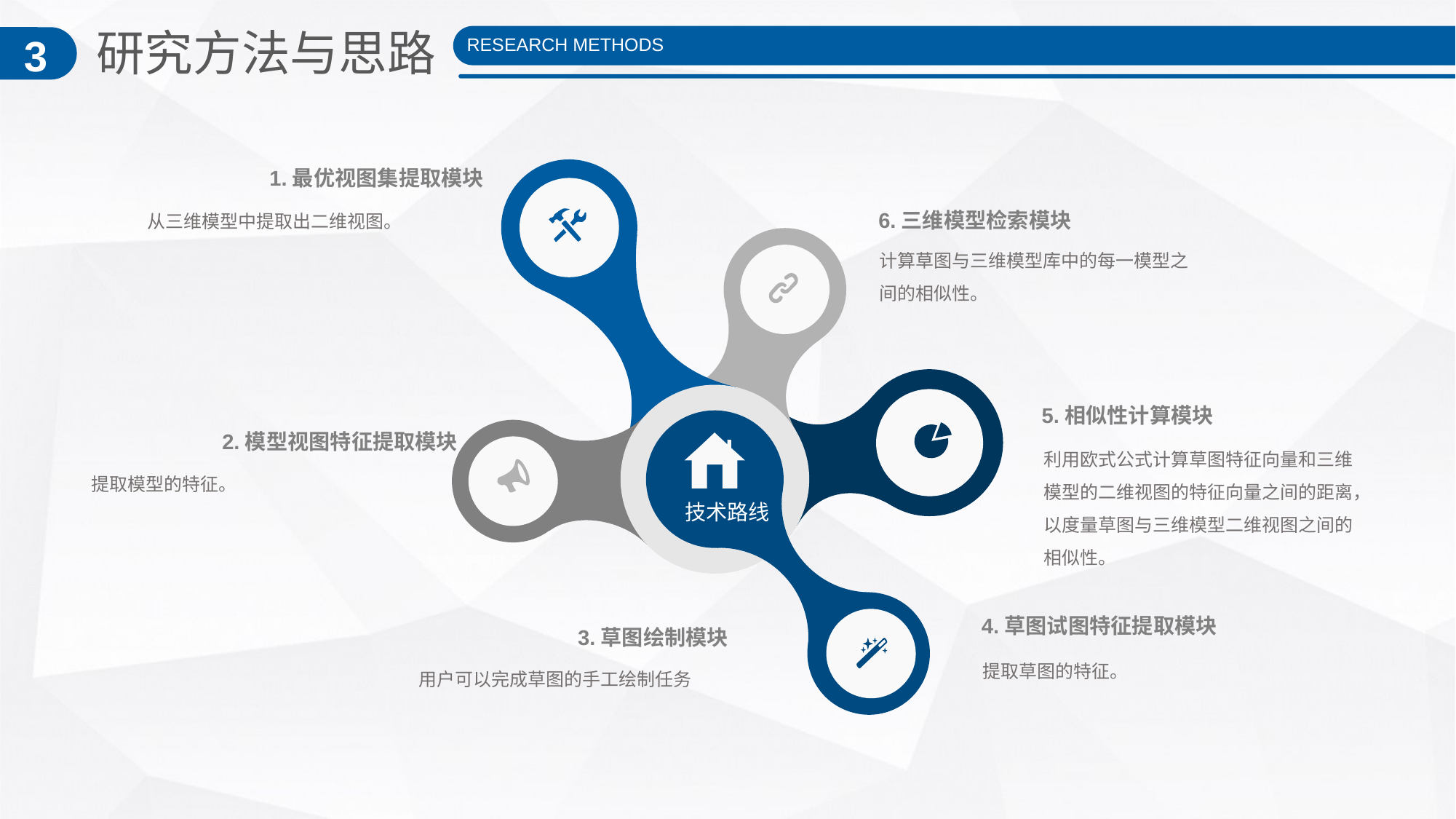

研究方法与思路
3

RESEARCH METHODS

技术路线

1.最优视图集提取模块
从三维模型中提取出二维视图。
6.三维模型检索模块
计算草图与三维模型库中的每一模型之间的相似性。
5.相似性计算模块
利用欧式公式计算草图特征向量和三维模型的二维视图的特征向量之间的距离，以度量草图与三维模型二维视图之间的相似性。
2.模型视图特征提取模块
提取模型的特征。
4.草图试图特征提取模块
提取草图的特征。
3.草图绘制模块
用户可以完成草图的手工绘制任务